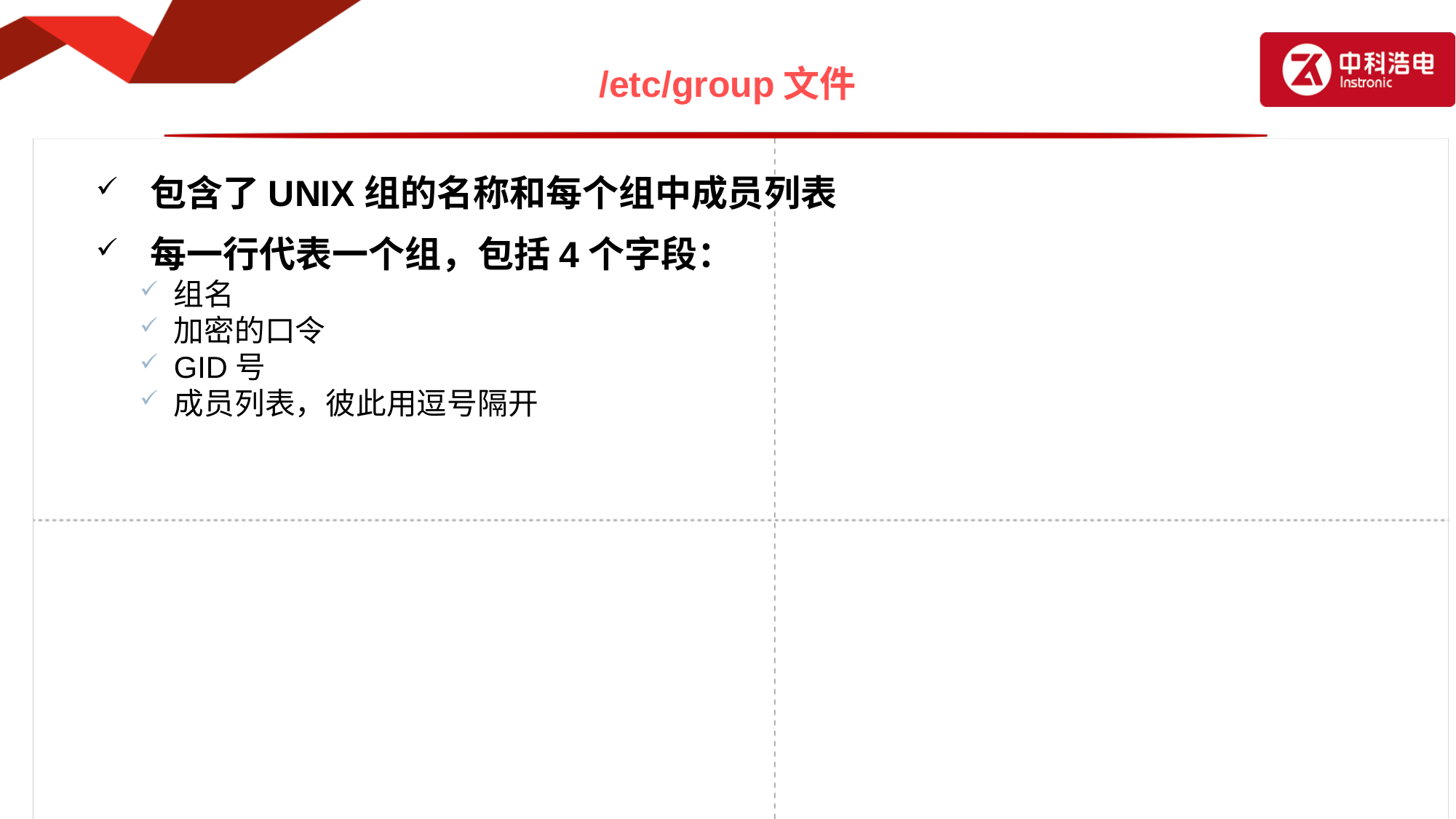

# /etc/group文件
包含了UNIX组的名称和每个组中成员列表
每一行代表一个组，包括4个字段：
组名
加密的口令
GID号
成员列表，彼此用逗号隔开